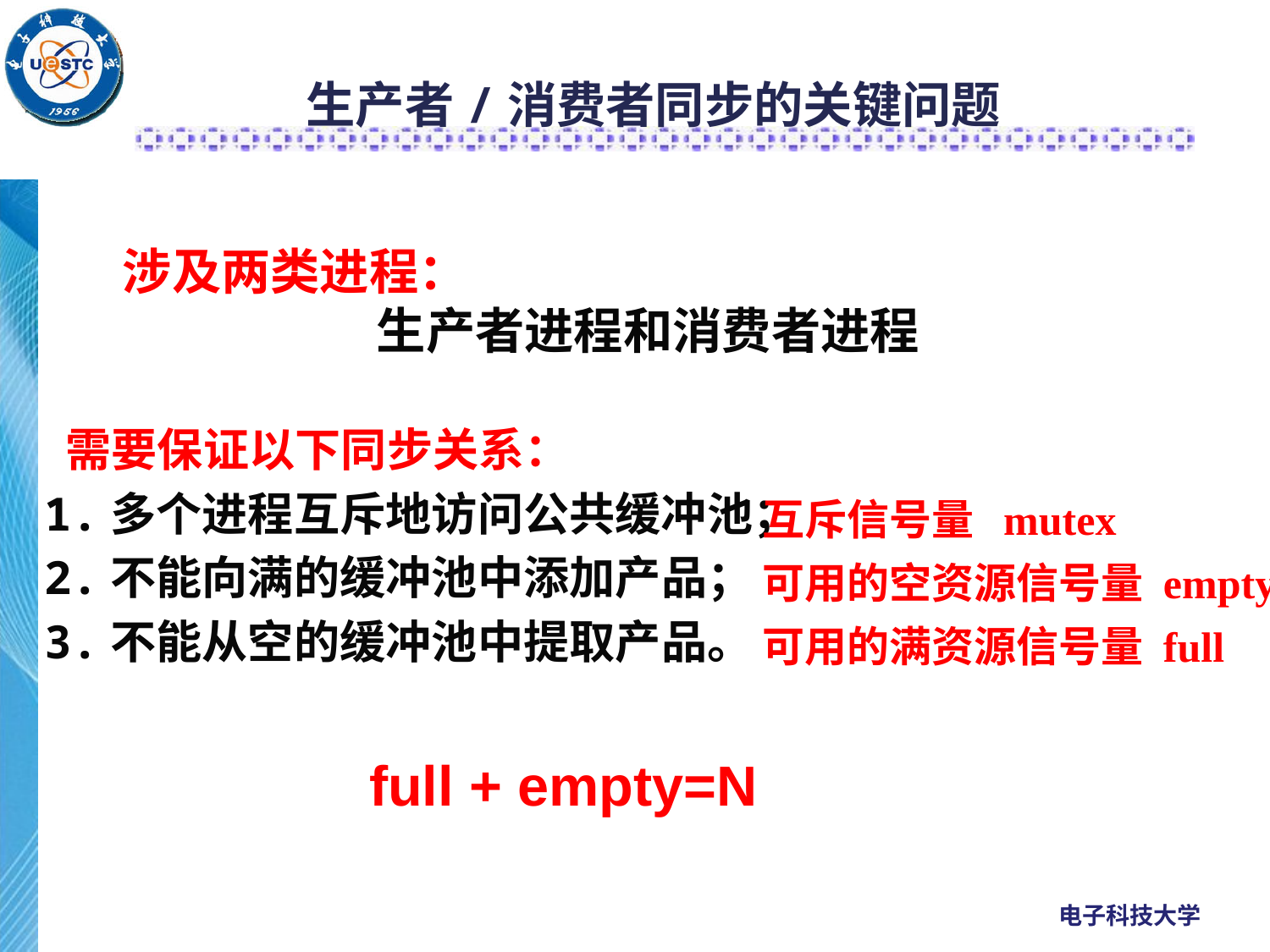

生产者/消费者同步的关键问题
涉及两类进程：
		生产者进程和消费者进程
 需要保证以下同步关系：
1.多个进程互斥地访问公共缓冲池；
2.不能向满的缓冲池中添加产品；
3.不能从空的缓冲池中提取产品。

互斥信号量  mutex
可用的空资源信号量 empty
可用的满资源信号量 full
full + empty=N